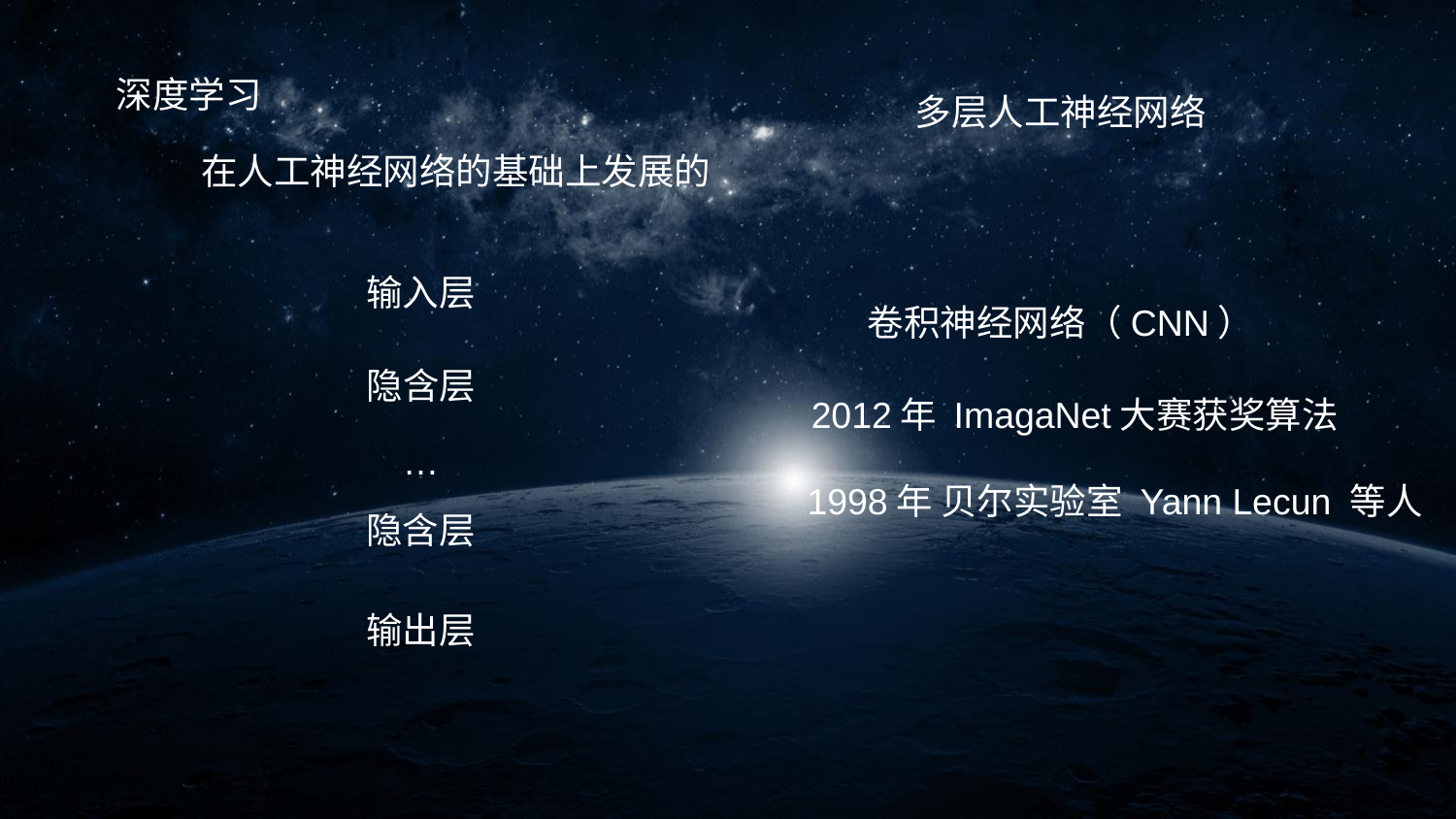

深度学习
多层人工神经网络
在人工神经网络的基础上发展的
输入层
卷积神经网络（CNN）
隐含层
2012年 ImagaNet大赛获奖算法
…
1998年 贝尔实验室 Yann Lecun 等人
隐含层
输出层